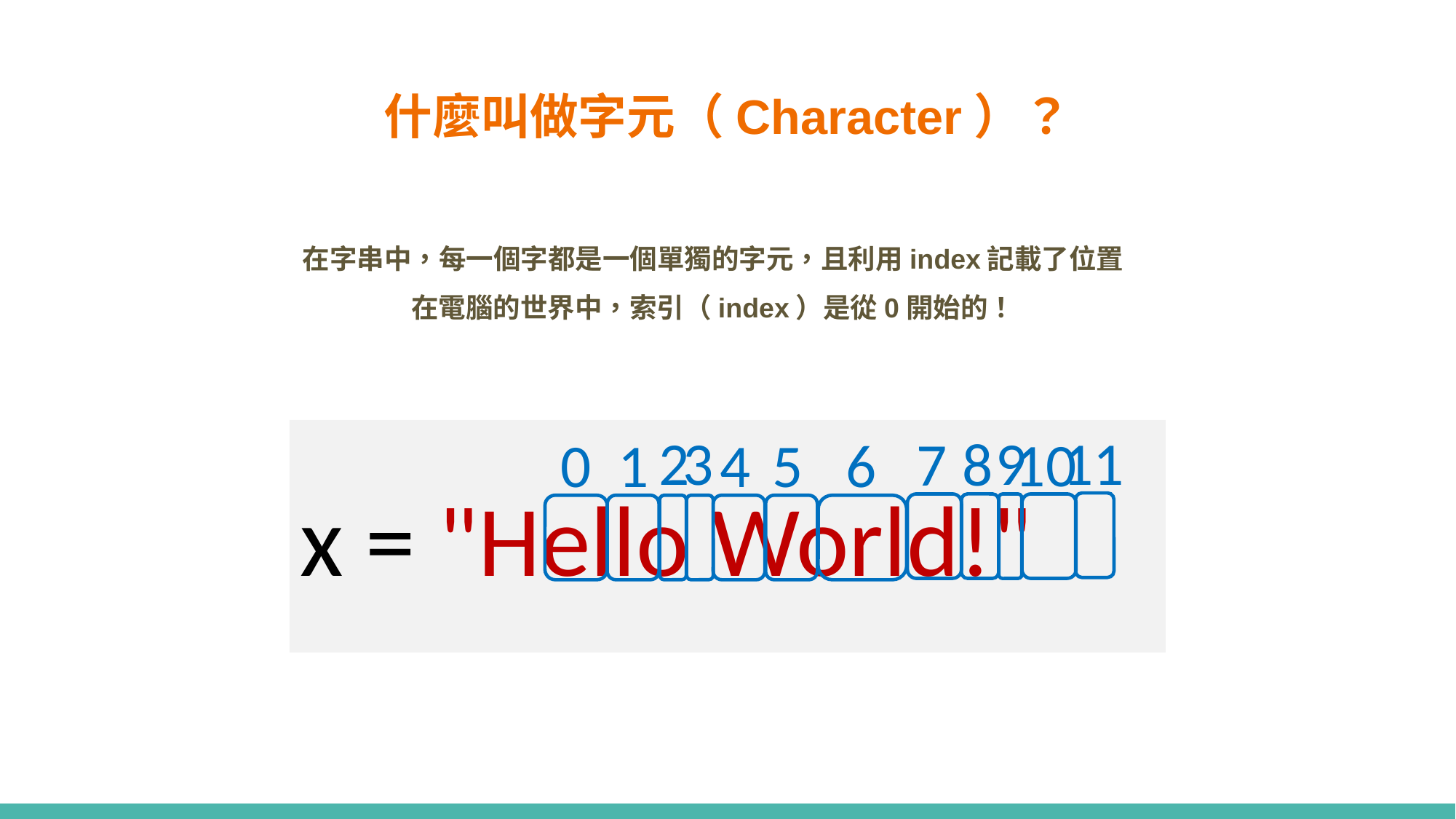

# 什麼叫做字元（Character）？
在字串中，每一個字都是一個單獨的字元，且利用index記載了位置
在電腦的世界中，索引（index）是從0開始的！
2

3

9

11

x = "Hello World!"

7

8

10

0

1

4

5

6